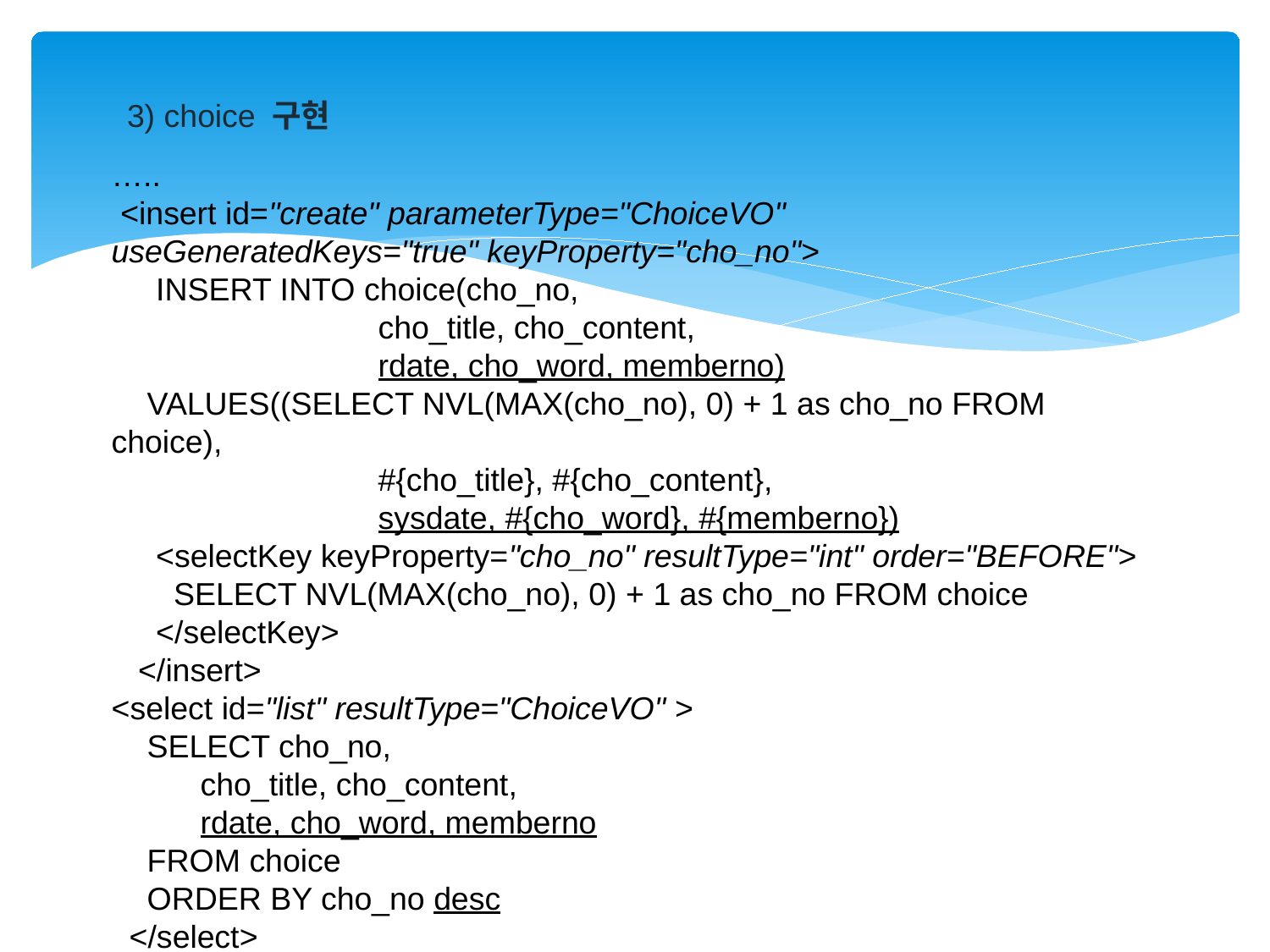

3) choice 구현
…..
 <insert id="create" parameterType="ChoiceVO" useGeneratedKeys="true" keyProperty="cho_no">
     INSERT INTO choice(cho_no,
                              cho_title, cho_content,
                              rdate, cho_word, memberno)
    VALUES((SELECT NVL(MAX(cho_no), 0) + 1 as cho_no FROM choice),
                              #{cho_title}, #{cho_content},
                              sysdate, #{cho_word}, #{memberno})
     <selectKey keyProperty="cho_no" resultType="int" order="BEFORE">
       SELECT NVL(MAX(cho_no), 0) + 1 as cho_no FROM choice
     </selectKey>
   </insert>
<select id="list" resultType="ChoiceVO" >
    SELECT cho_no,
          cho_title, cho_content,
          rdate, cho_word, memberno
    FROM choice
    ORDER BY cho_no desc
  </select>
 …..